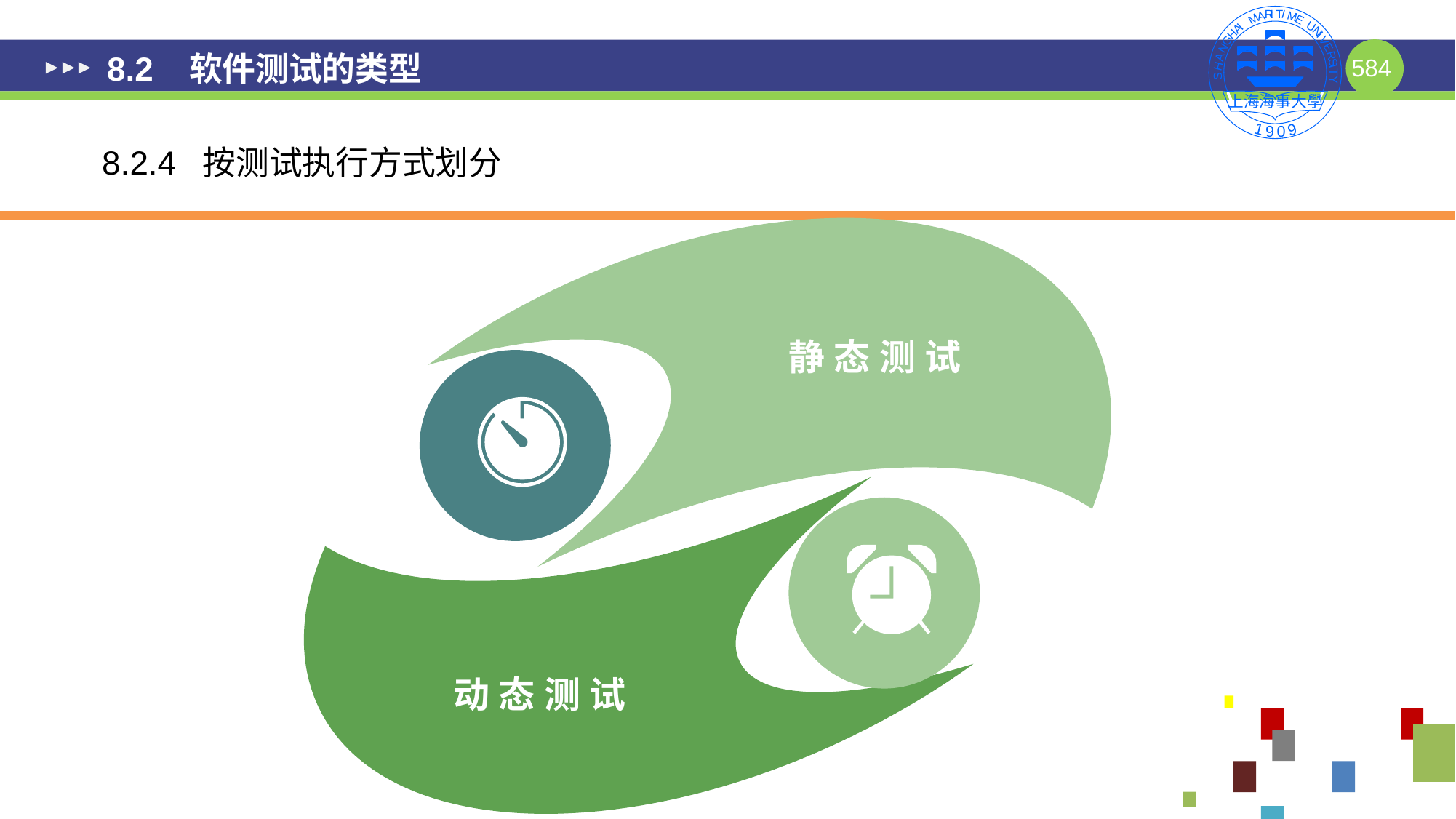

# 8.2   软件测试的类型

8.2.4  按测试执行方式划分

静态测试

动态测试

584